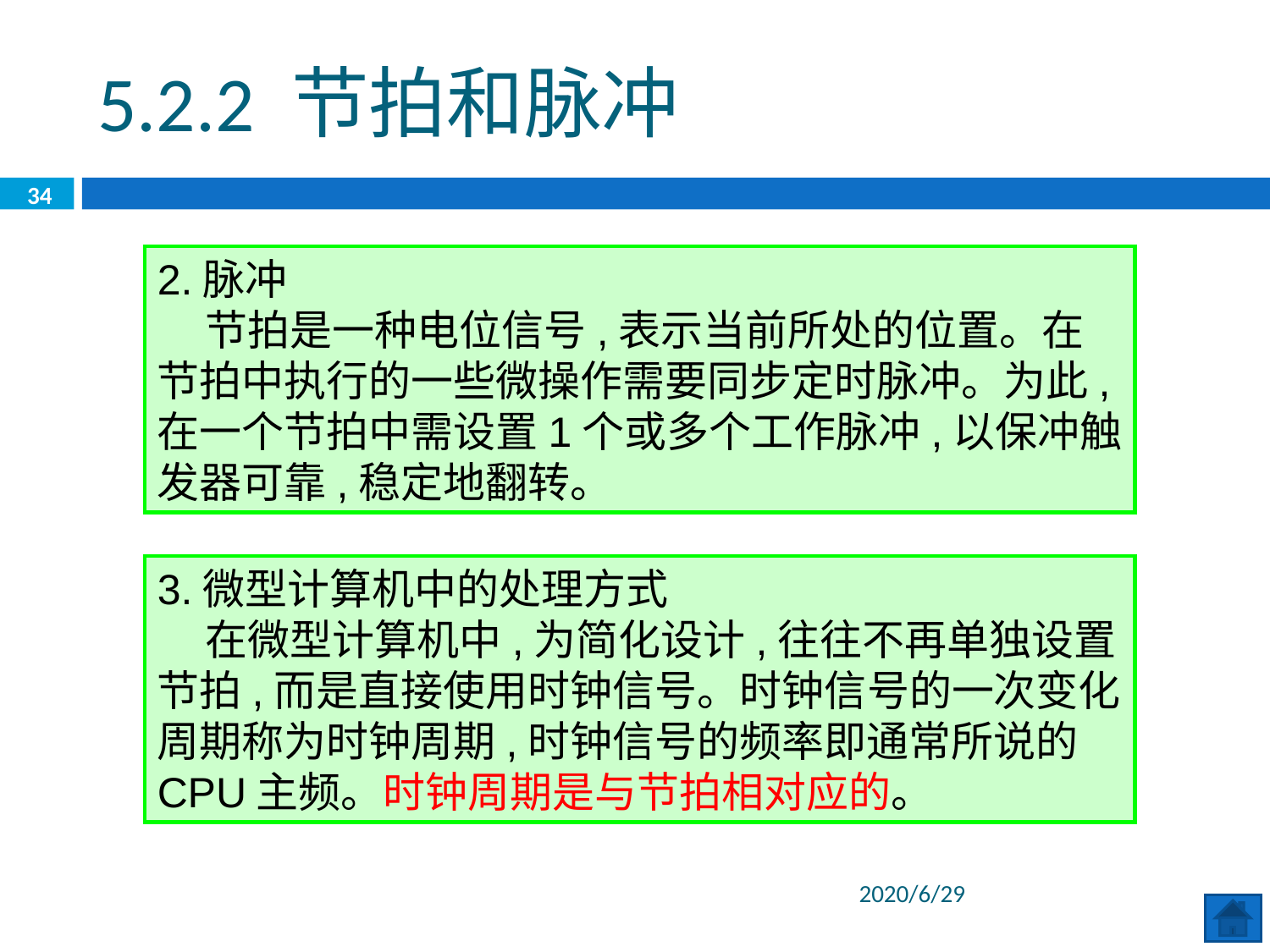

5.2.2 节拍和脉冲
34
2.脉冲
    节拍是一种电位信号,表示当前所处的位置。在节拍中执行的一些微操作需要同步定时脉冲。为此,在一个节拍中需设置1个或多个工作脉冲,以保冲触发器可靠,稳定地翻转。
3.微型计算机中的处理方式
    在微型计算机中,为简化设计,往往不再单独设置节拍,而是直接使用时钟信号。时钟信号的一次变化周期称为时钟周期,时钟信号的频率即通常所说的CPU主频。时钟周期是与节拍相对应的。
2020/6/29